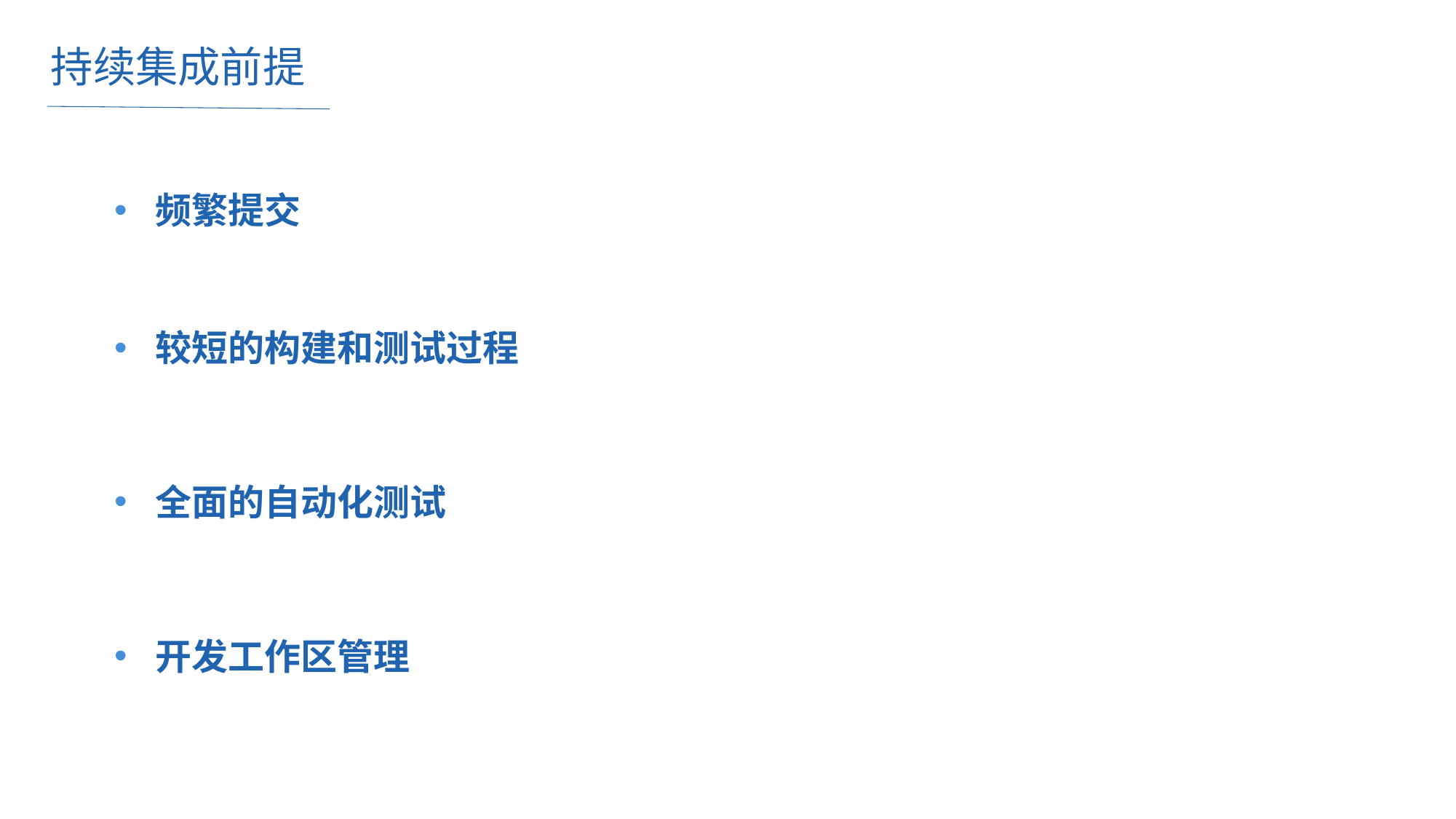

持续集成前提

频繁提交
较短的构建和测试过程
全面的自动化测试
开发工作区管理